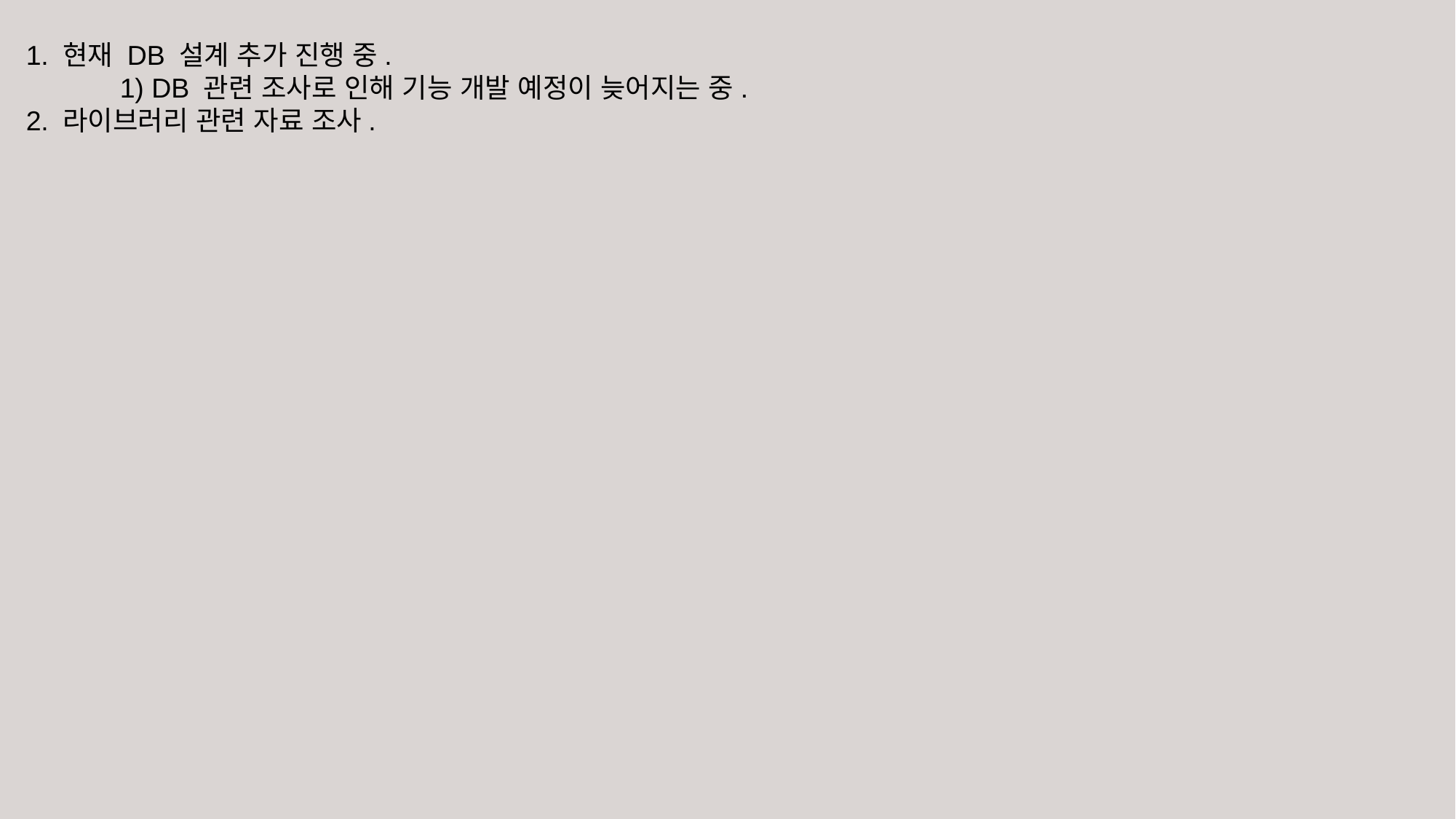

1. 현재 DB 설계 추가 진행 중.
	1) DB 관련 조사로 인해 기능 개발 예정이 늦어지는 중.
  2. 라이브러리 관련 자료 조사.